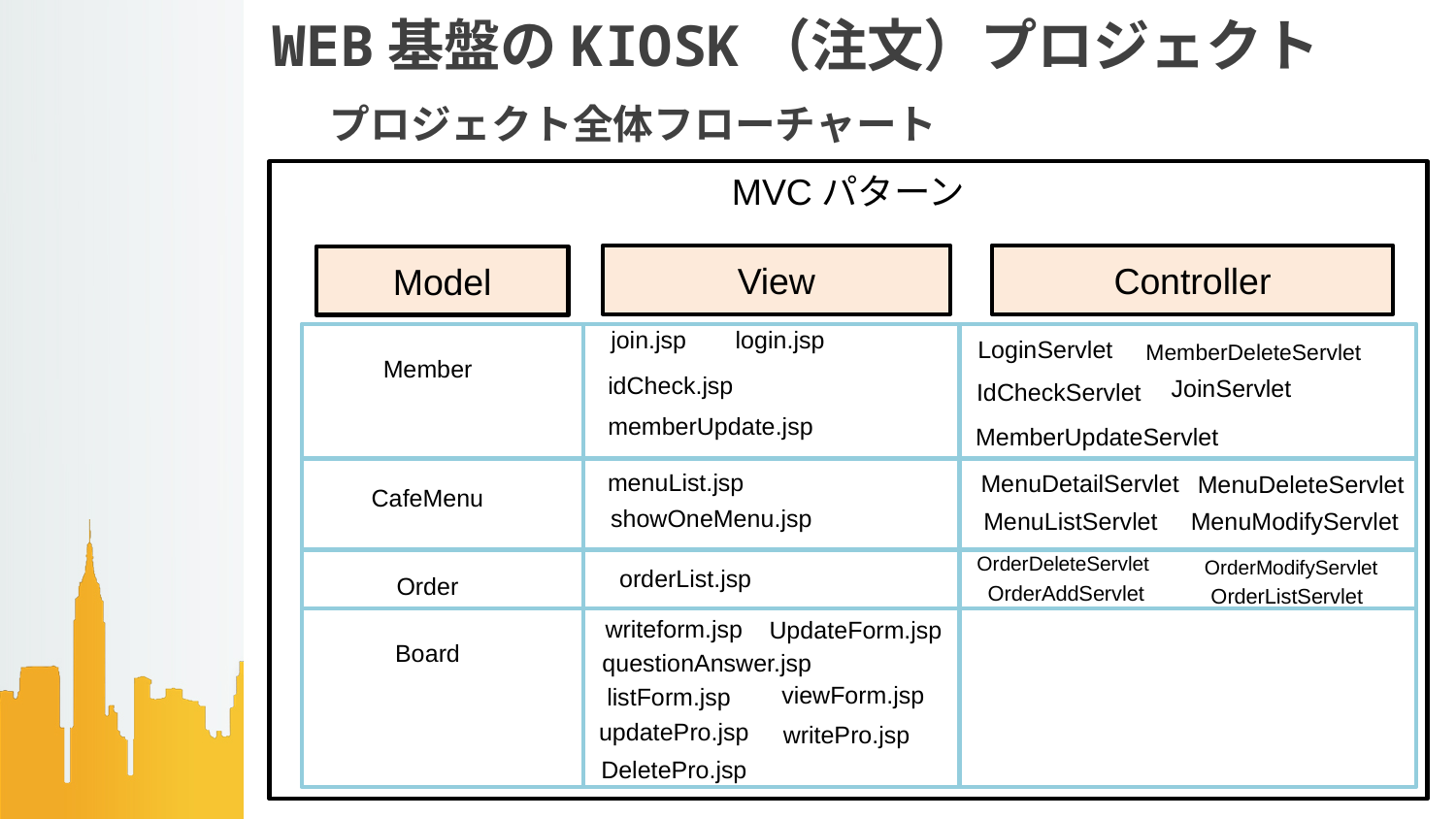

# WEB基盤のKIOSK（注文）プロジェクト
プロジェクト全体フローチャート
MVCパターン
View
Controller
Model
Member
CafeMenu
Order
Board
LoginServlet
join.jsp
login.jsp
MemberDeleteServlet

JoinServlet
IdCheckServlet
idCheck.jsp
MemberUpdateServlet
memberUpdate.jsp
MenuDetailServlet
MenuDeleteServlet

menuList.jsp
MenuModifyServlet
MenuListServlet
showOneMenu.jsp
OrderDeleteServlet
OrderModifyServlet

orderList.jsp
OrderAddServlet
OrderListServlet

writeform.jsp
UpdateForm.jsp
questionAnswer.jsp
viewForm.jsp
listForm.jsp
updatePro.jsp
writePro.jsp
DeletePro.jsp